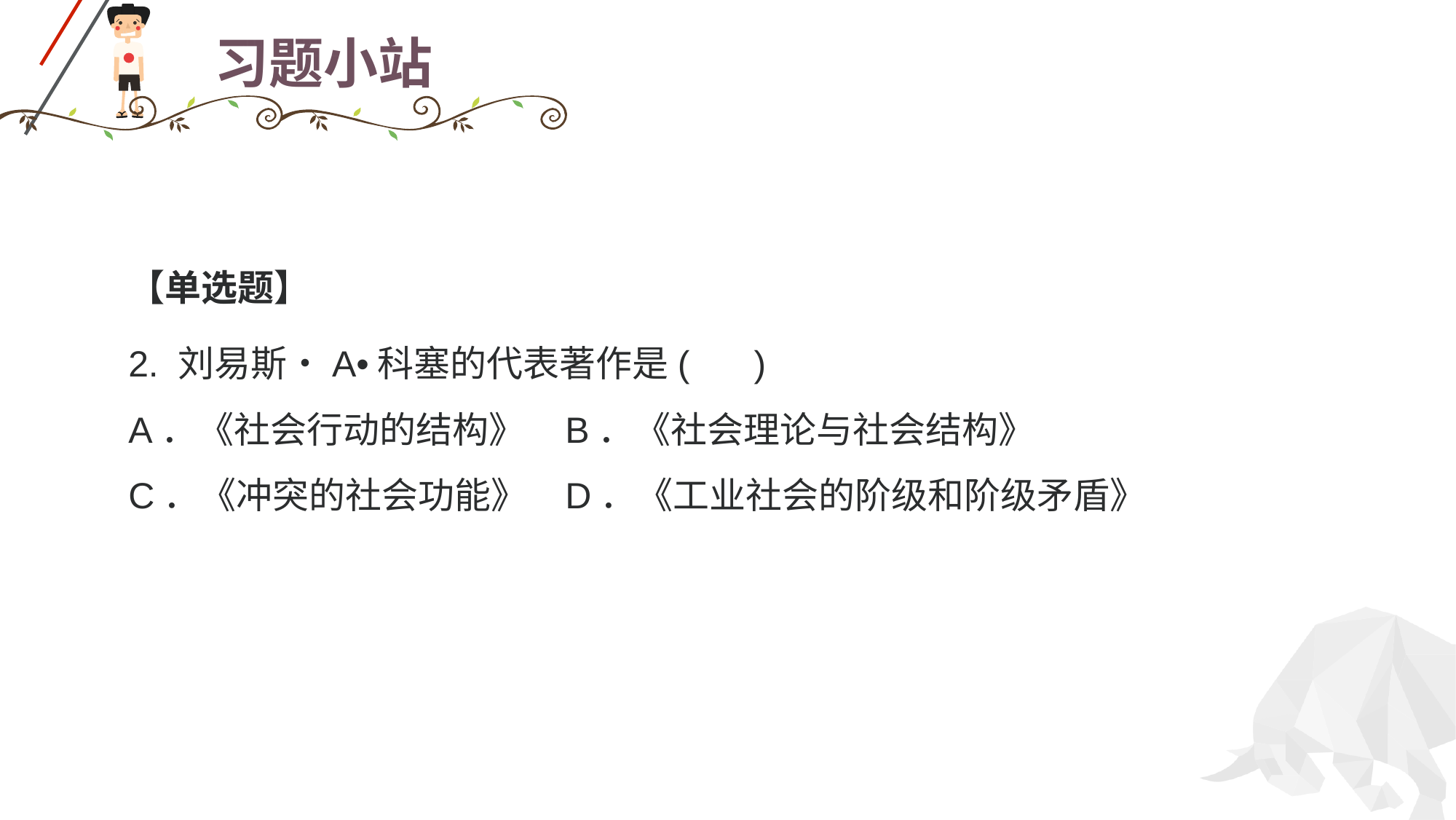

1.2.3三、冲突理论
# 习题小站

【单选题】
2. 刘易斯•A•科塞的代表著作是(      )
A．《社会行动的结构》	B．《社会理论与社会结构》
C．《冲突的社会功能》	D．《工业社会的阶级和阶级矛盾》